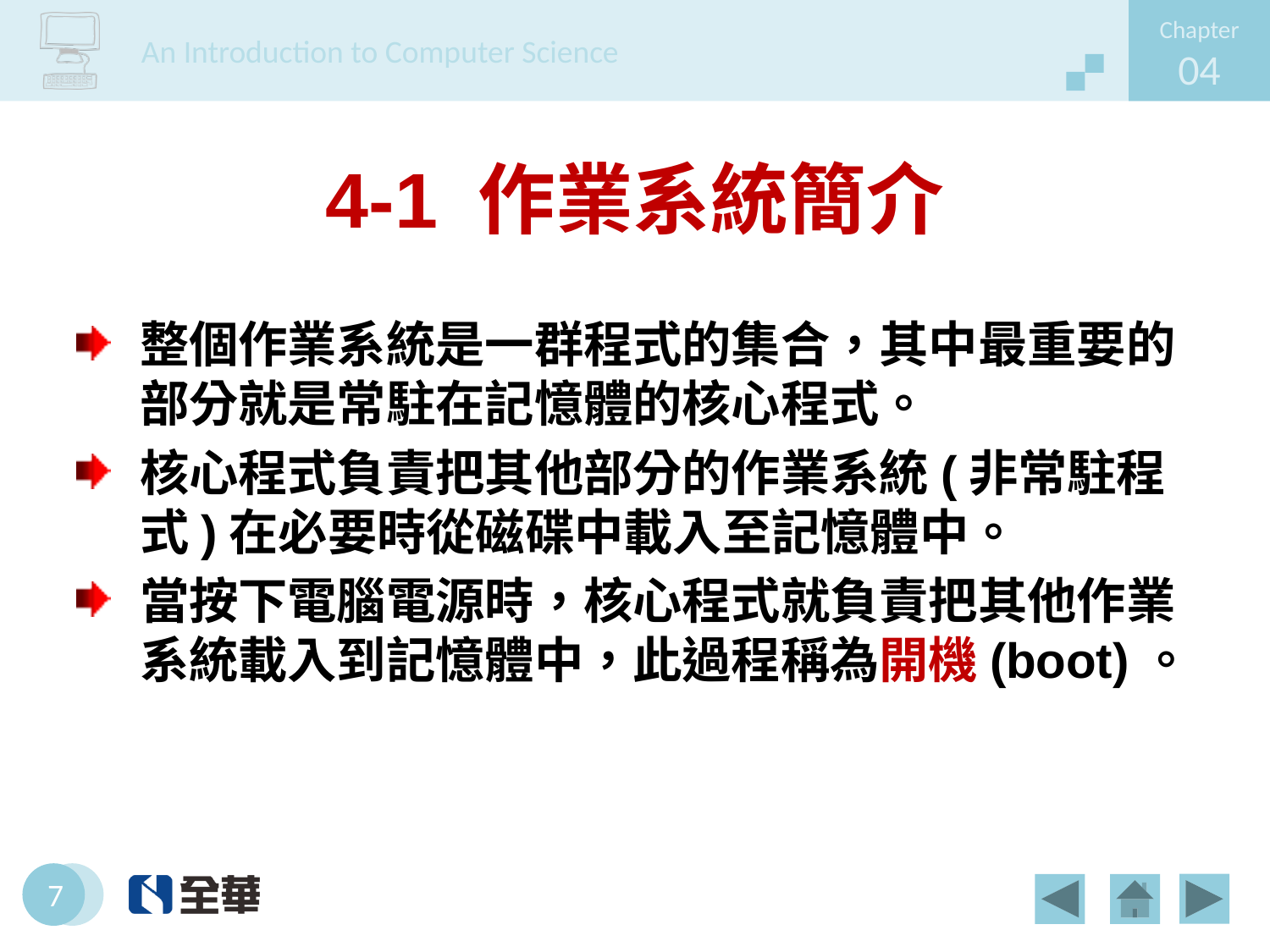

# 4-1 作業系統簡介
整個作業系統是一群程式的集合，其中最重要的部分就是常駐在記憶體的核心程式。
核心程式負責把其他部分的作業系統(非常駐程式)在必要時從磁碟中載入至記憶體中。
當按下電腦電源時，核心程式就負責把其他作業
系統載入到記憶體中，此過程稱為開機(boot)。